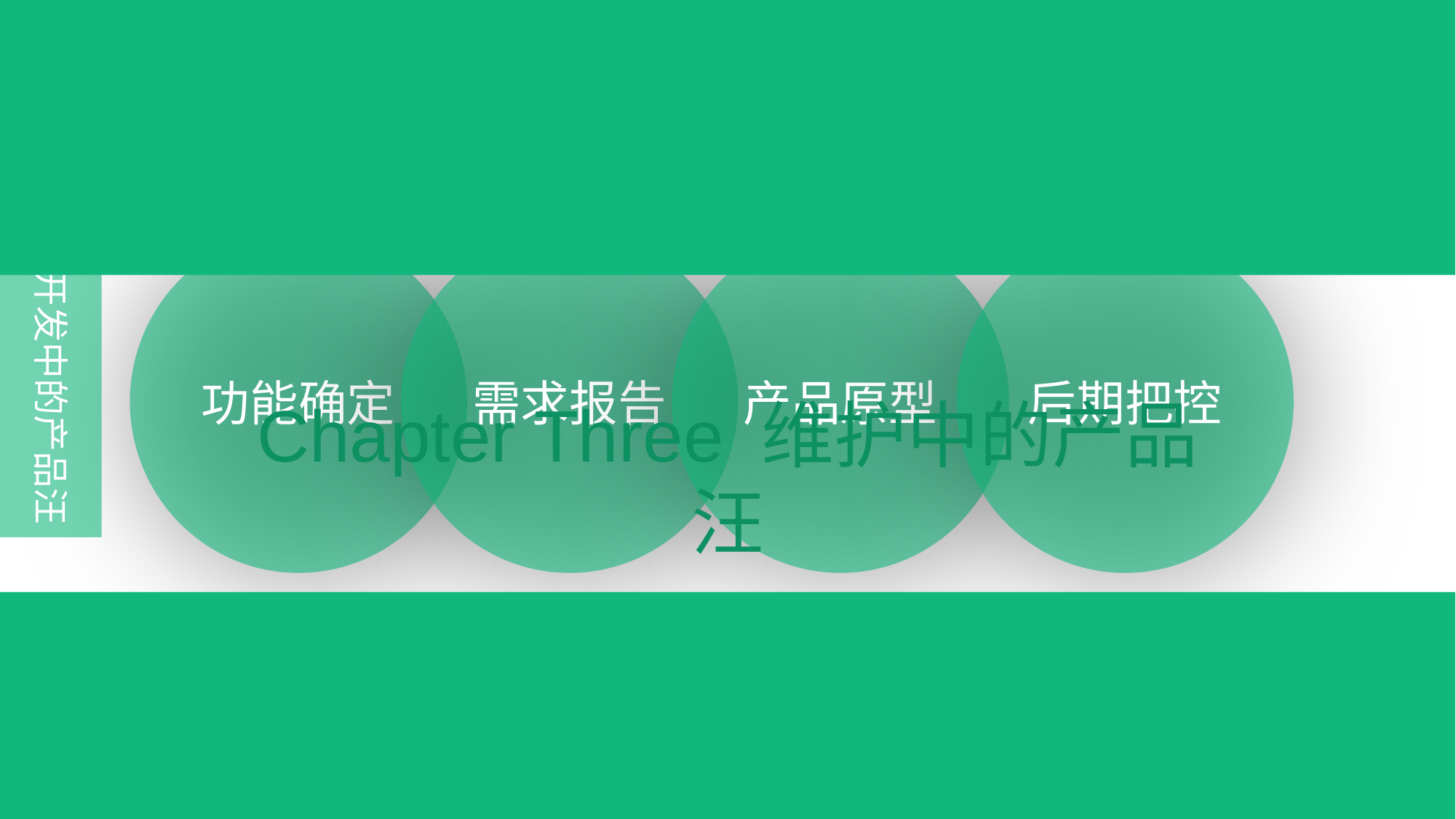

开发中的产品汪

功能确定
需求报告
产品原型
后期把控
Chapter Three 维护中的产品汪